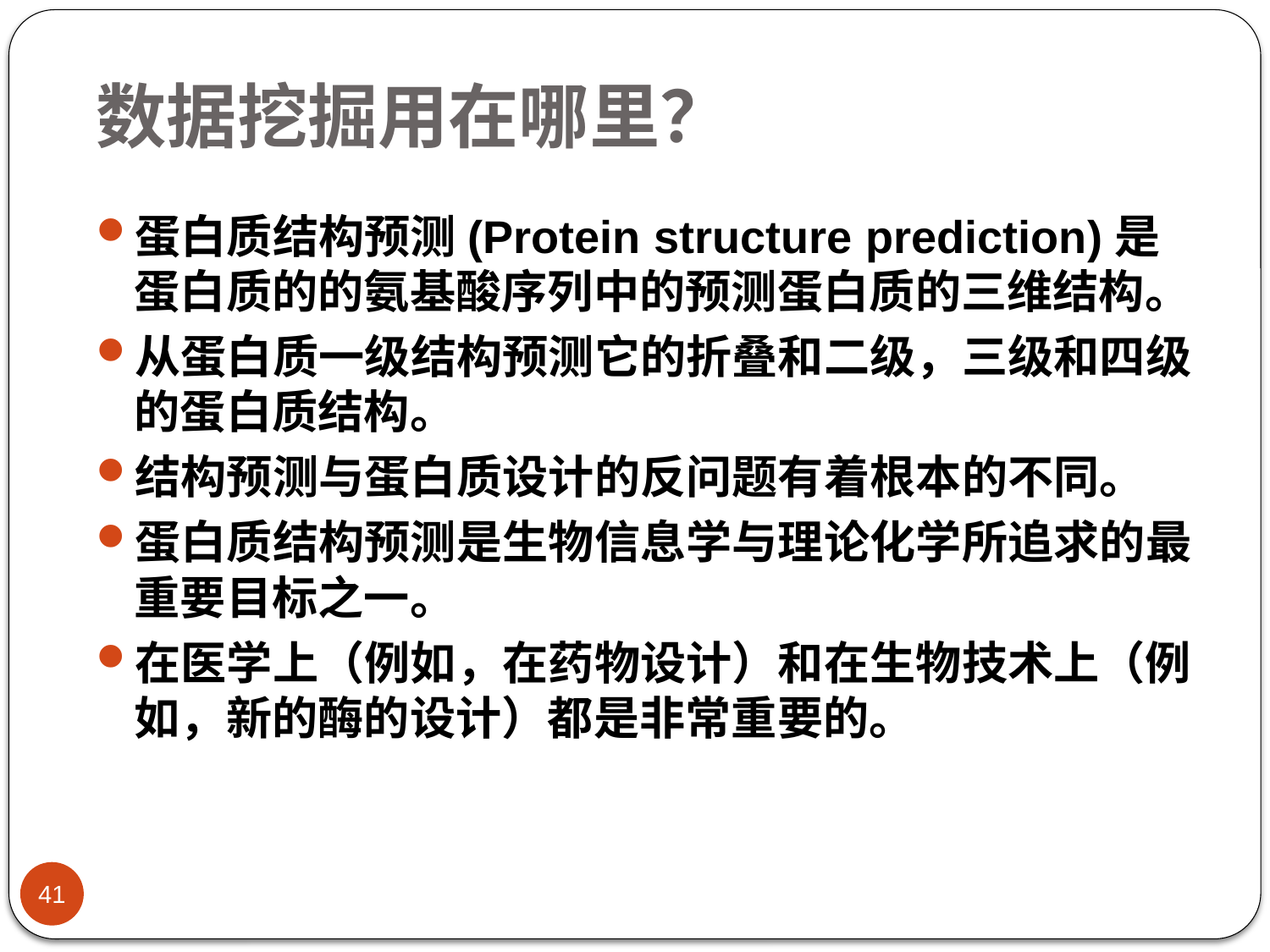

# 数据挖掘用在哪里？
蛋白质结构预测(Protein structure prediction)是蛋白质的的氨基酸序列中的预测蛋白质的三维结构。
从蛋白质一级结构预测它的折叠和二级，三级和四级的蛋白质结构。
结构预测与蛋白质设计的反问题有着根本的不同。
蛋白质结构预测是生物信息学与理论化学所追求的最重要目标之一。
在医学上（例如，在药物设计）和在生物技术上（例如，新的酶的设计）都是非常重要的。
41